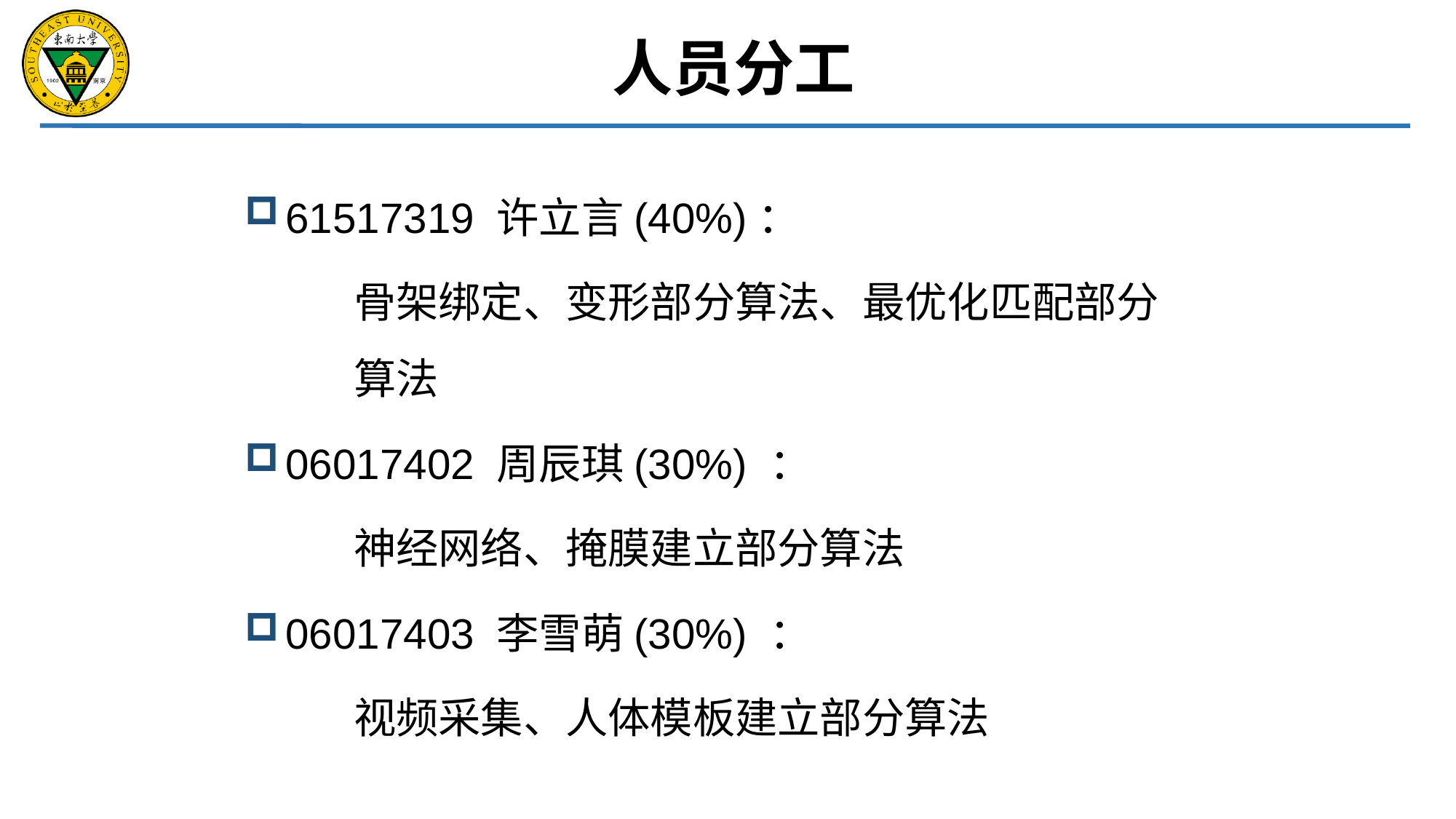

人员分工
61517319 许立言(40%)：
	骨架绑定、变形部分算法、最优化匹配部分	算法
06017402 周辰琪(30%) ：
	神经网络、掩膜建立部分算法
06017403 李雪萌(30%) ：
	视频采集、人体模板建立部分算法